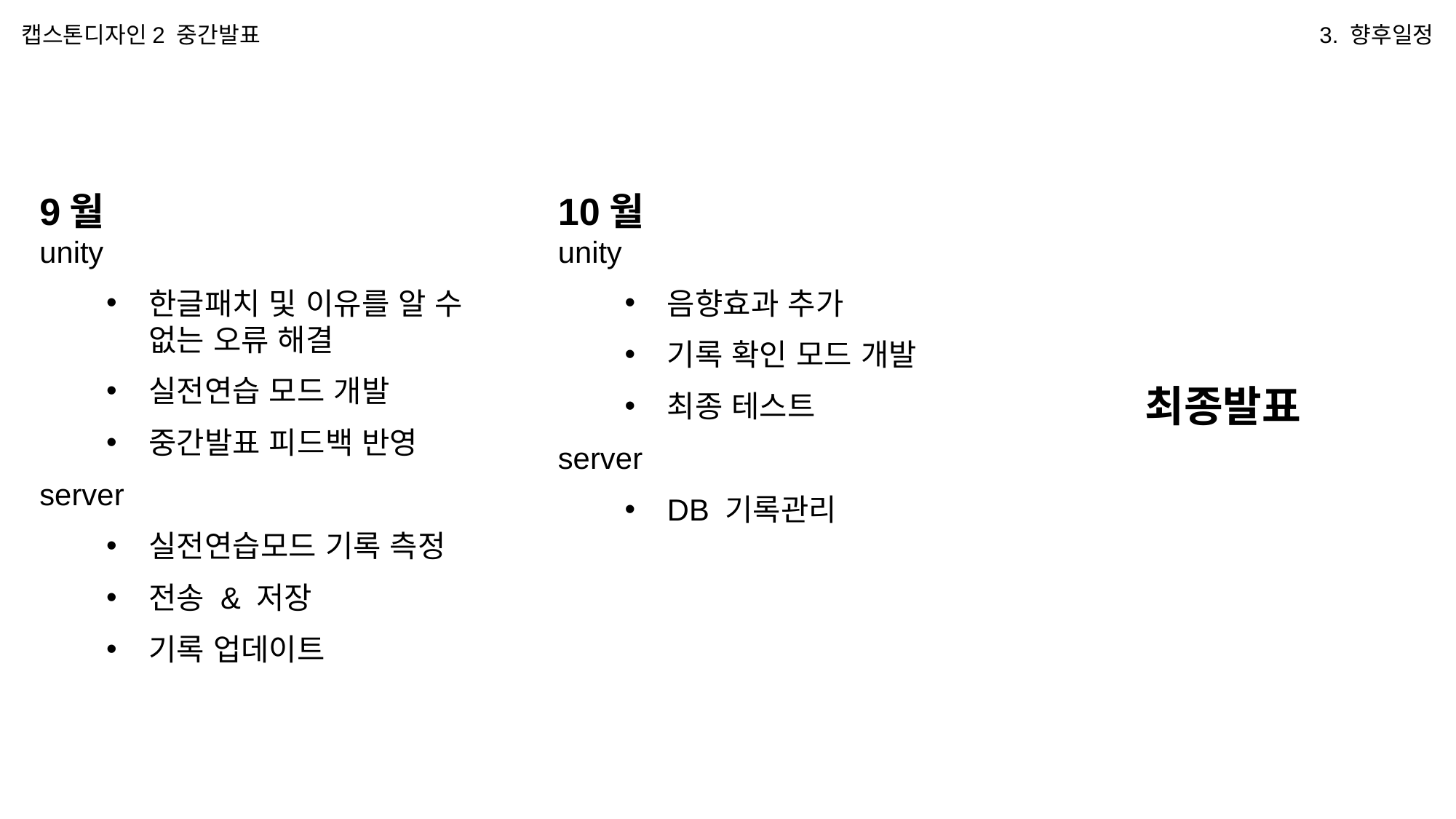

캡스톤디자인2 중간발표
3. 향후일정
9월
unity
한글패치 및 이유를 알 수 없는 오류 해결
실전연습 모드 개발
중간발표 피드백 반영
server
실전연습모드 기록 측정
전송 & 저장
기록 업데이트
10월
unity
음향효과 추가
기록 확인 모드 개발
최종 테스트
server
DB 기록관리
최종발표